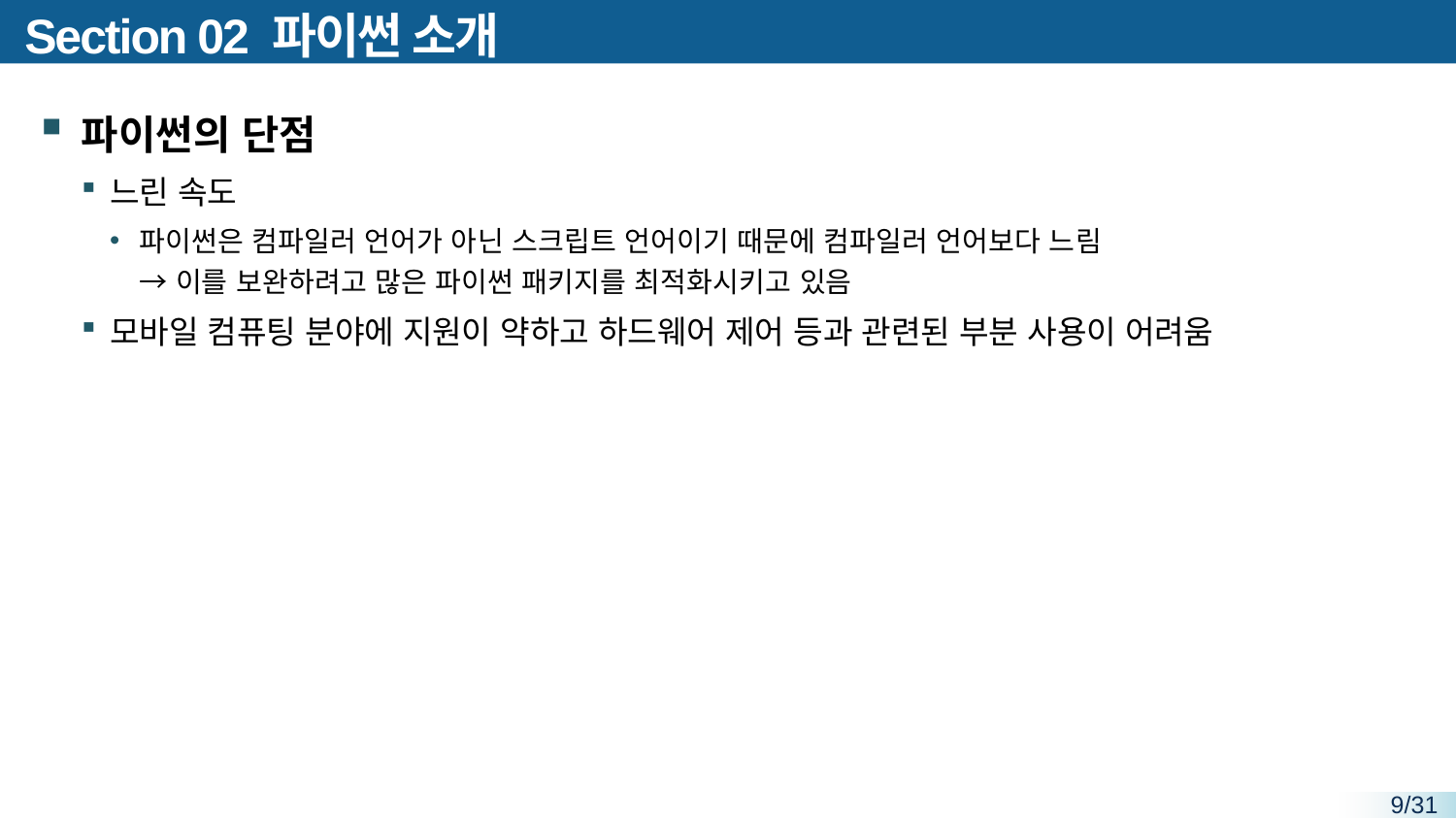

# Section 02 파이썬 소개
파이썬의 단점
느린 속도
파이썬은 컴파일러 언어가 아닌 스크립트 언어이기 때문에 컴파일러 언어보다 느림
→ 이를 보완하려고 많은 파이썬 패키지를 최적화시키고 있음
모바일 컴퓨팅 분야에 지원이 약하고 하드웨어 제어 등과 관련된 부분 사용이 어려움